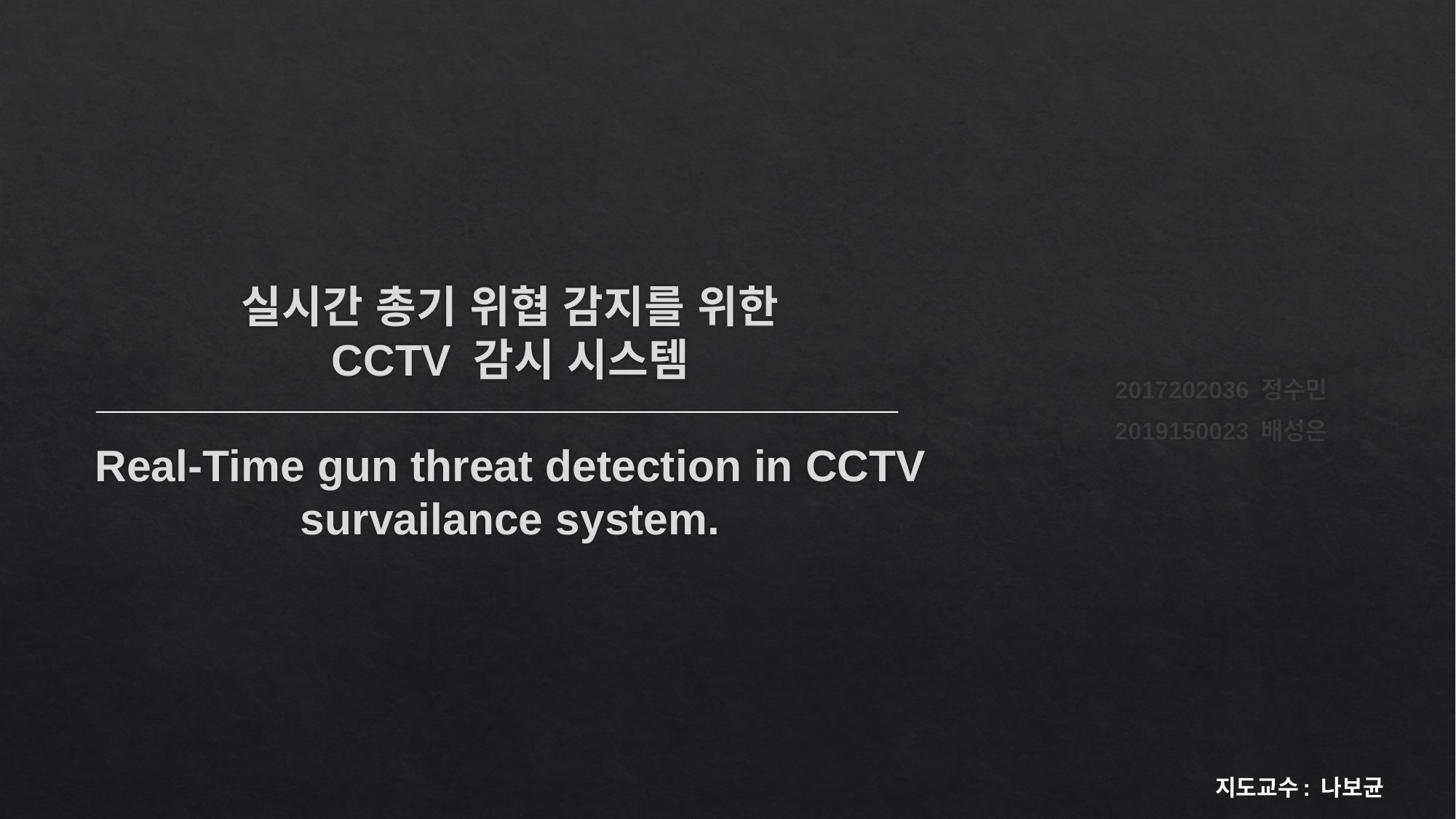

# 실시간 총기 위협 감지를 위한 CCTV 감시 시스템 Real-Time gun threat detection in CCTV survailance system.
2017202036 정수민
2019150023 배성은
지도교수: 나보균